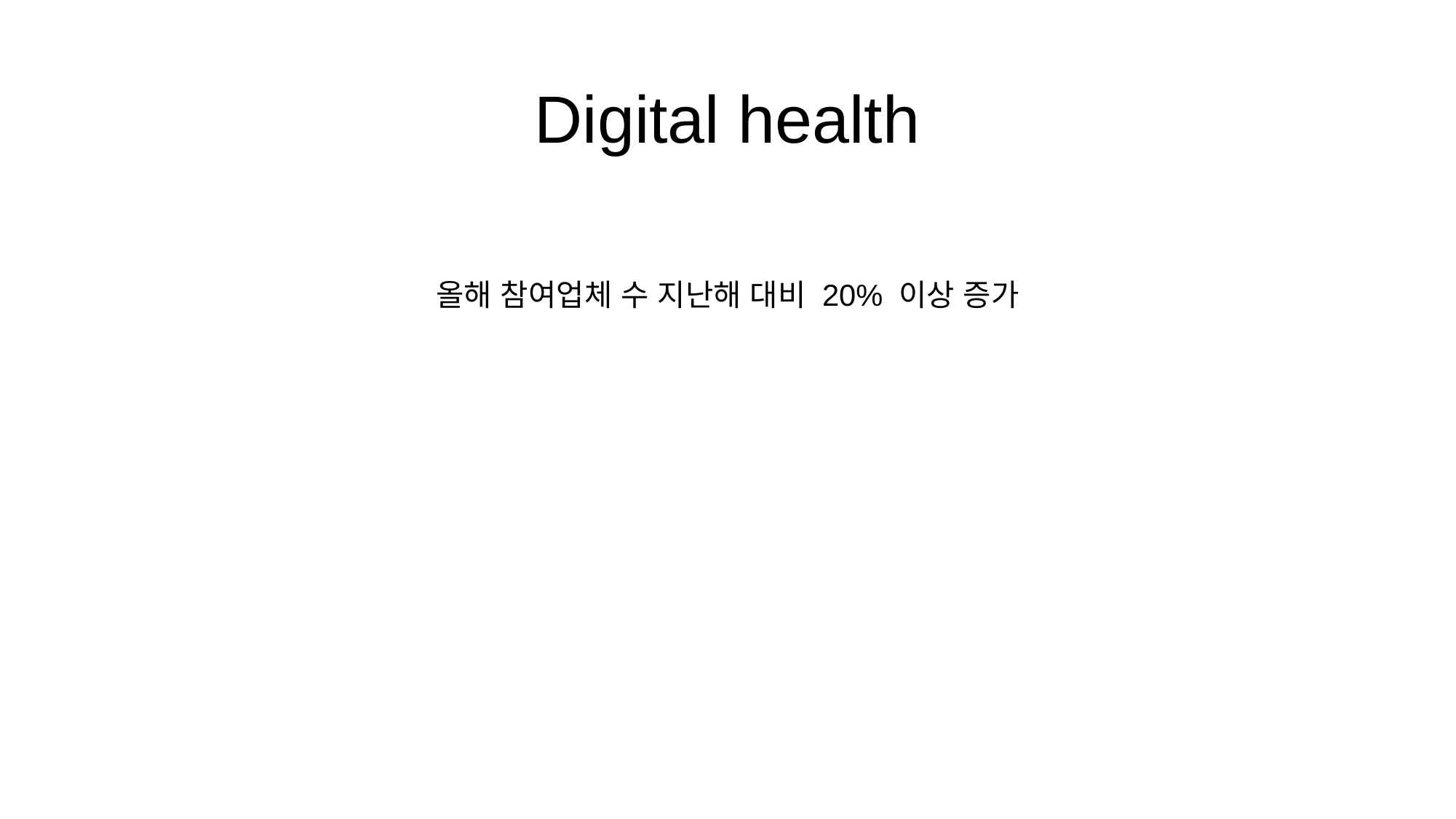

Digital health
올해 참여업체 수 지난해 대비 20% 이상 증가